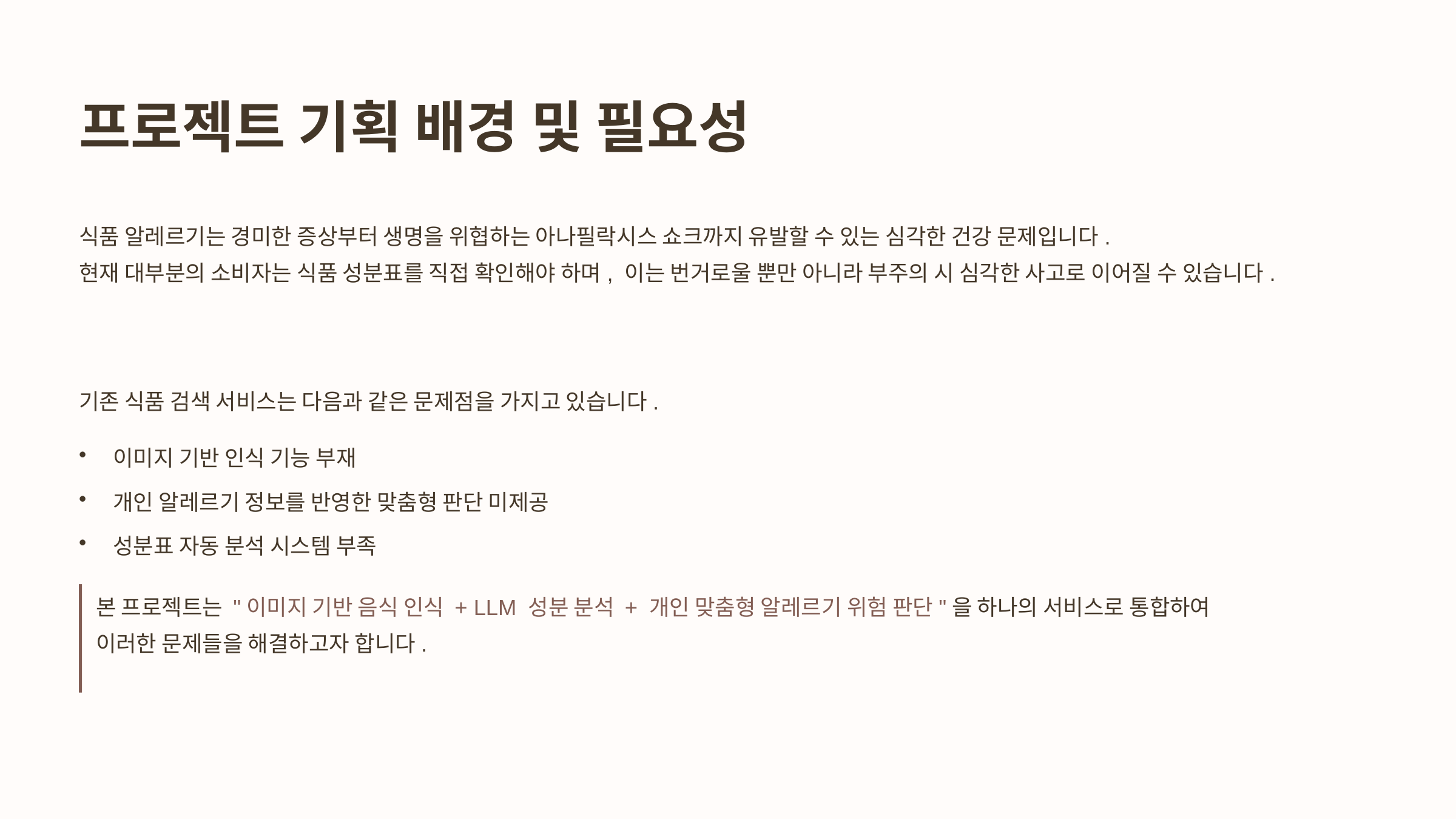

프로젝트 기획 배경 및 필요성
식품 알레르기는 경미한 증상부터 생명을 위협하는 아나필락시스 쇼크까지 유발할 수 있는 심각한 건강 문제입니다.
현재 대부분의 소비자는 식품 성분표를 직접 확인해야 하며, 이는 번거로울 뿐만 아니라 부주의 시 심각한 사고로 이어질 수 있습니다.
기존 식품 검색 서비스는 다음과 같은 문제점을 가지고 있습니다.
이미지 기반 인식 기능 부재
개인 알레르기 정보를 반영한 맞춤형 판단 미제공
성분표 자동 분석 시스템 부족

본 프로젝트는 "이미지 기반 음식 인식 + LLM 성분 분석 + 개인 맞춤형 알레르기 위험 판단"을 하나의 서비스로 통합하여
이러한 문제들을 해결하고자 합니다.